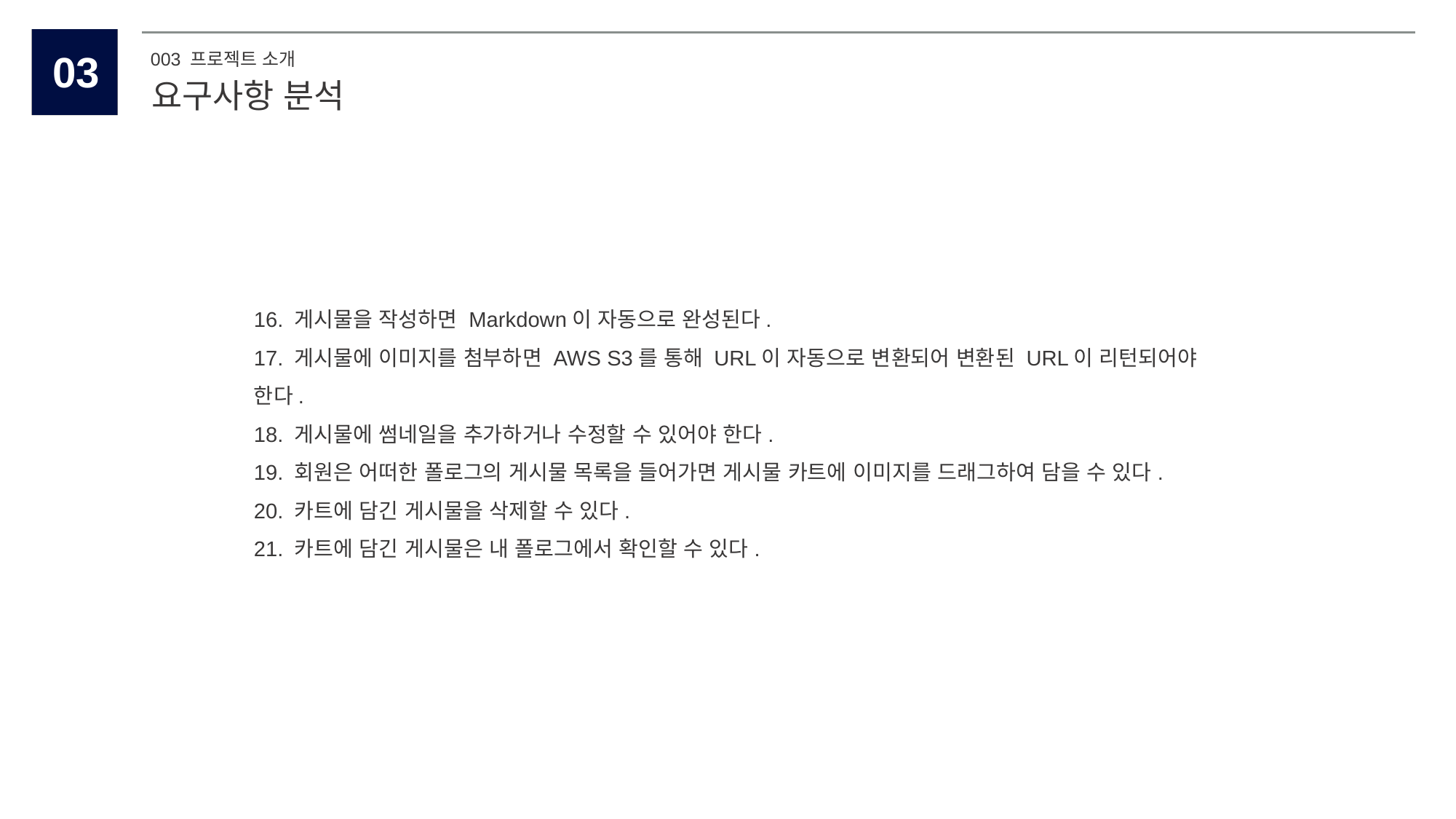

2
03
003 프로젝트 소개
요구사항 분석
16. 게시물을 작성하면 Markdown이 자동으로 완성된다.
17. 게시물에 이미지를 첨부하면 AWS S3를 통해 URL이 자동으로 변환되어 변환된 URL이 리턴되어야 한다.
18. 게시물에 썸네일을 추가하거나 수정할 수 있어야 한다.
19. 회원은 어떠한 폴로그의 게시물 목록을 들어가면 게시물 카트에 이미지를 드래그하여 담을 수 있다.
20. 카트에 담긴 게시물을 삭제할 수 있다.
21. 카트에 담긴 게시물은 내 폴로그에서 확인할 수 있다.